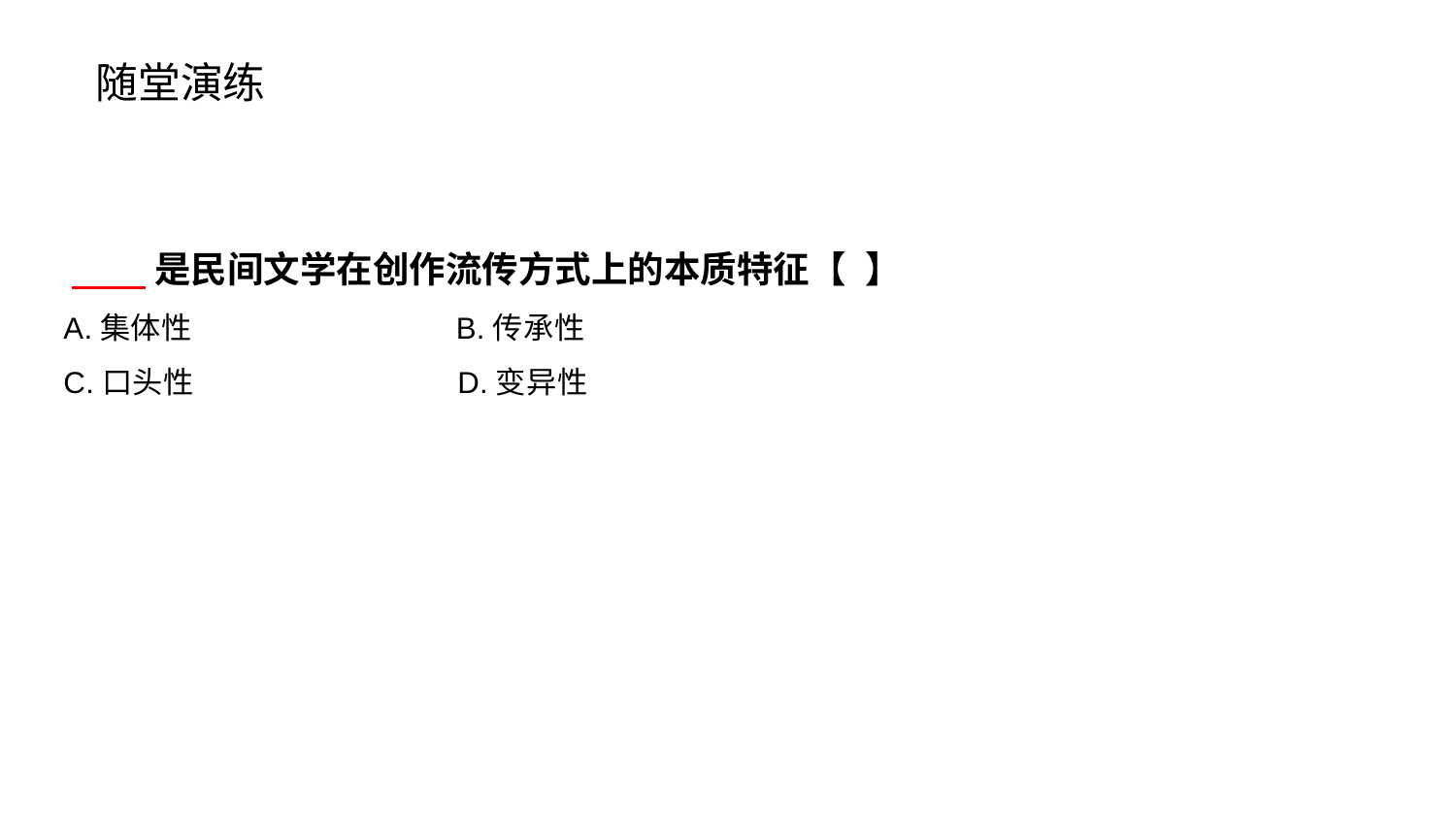

随堂演练
          是民间文学在创作流传方式上的本质特征【  】
A.集体性                                   B.传承性
C.口头性                                   D.变异性